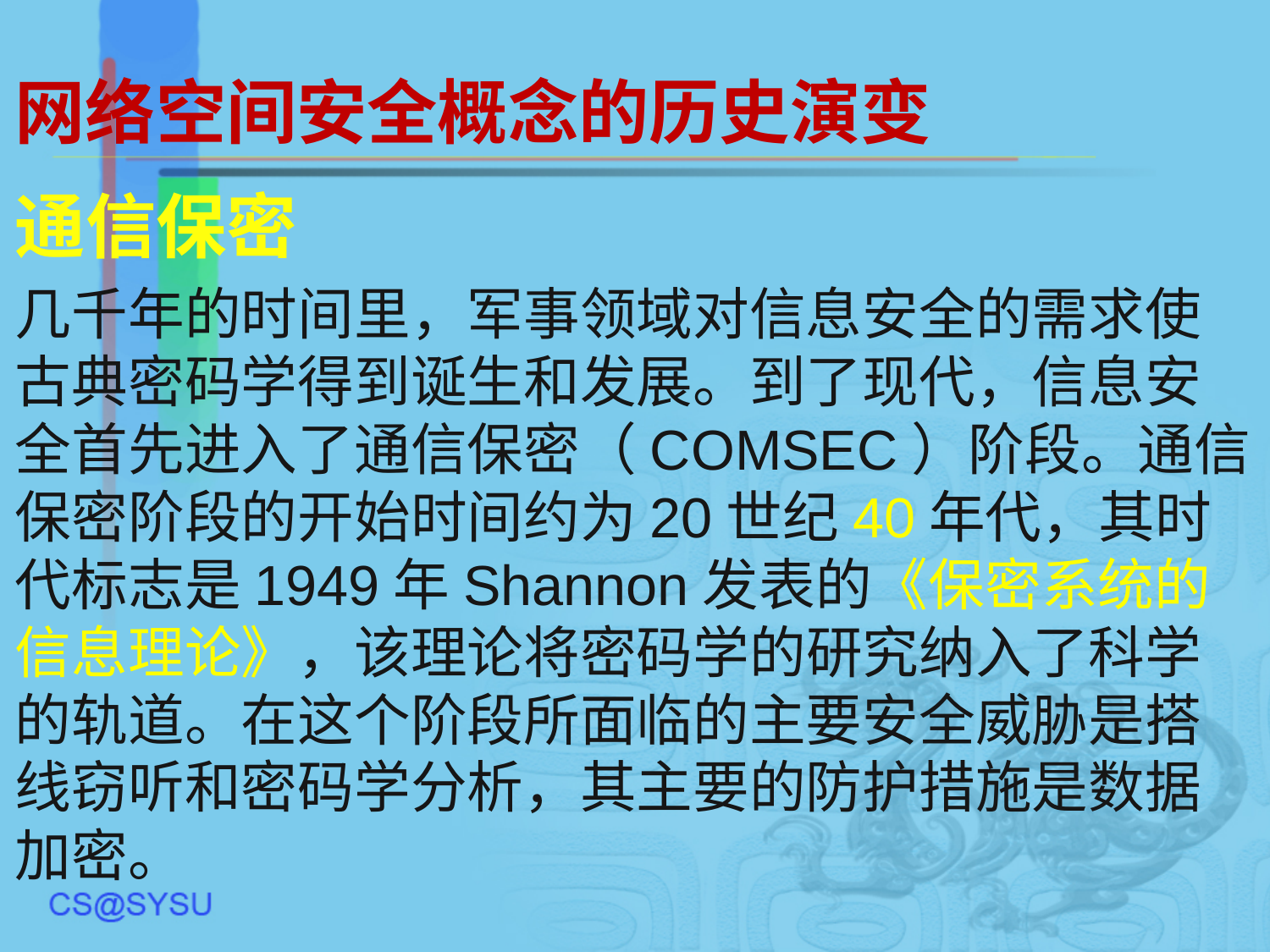

# 网络空间安全概念的历史演变
通信保密
几千年的时间里，军事领域对信息安全的需求使古典密码学得到诞生和发展。到了现代，信息安全首先进入了通信保密（COMSEC）阶段。通信保密阶段的开始时间约为20世纪40年代，其时代标志是1949年Shannon发表的《保密系统的信息理论》，该理论将密码学的研究纳入了科学的轨道。在这个阶段所面临的主要安全威胁是搭线窃听和密码学分析，其主要的防护措施是数据加密。
14